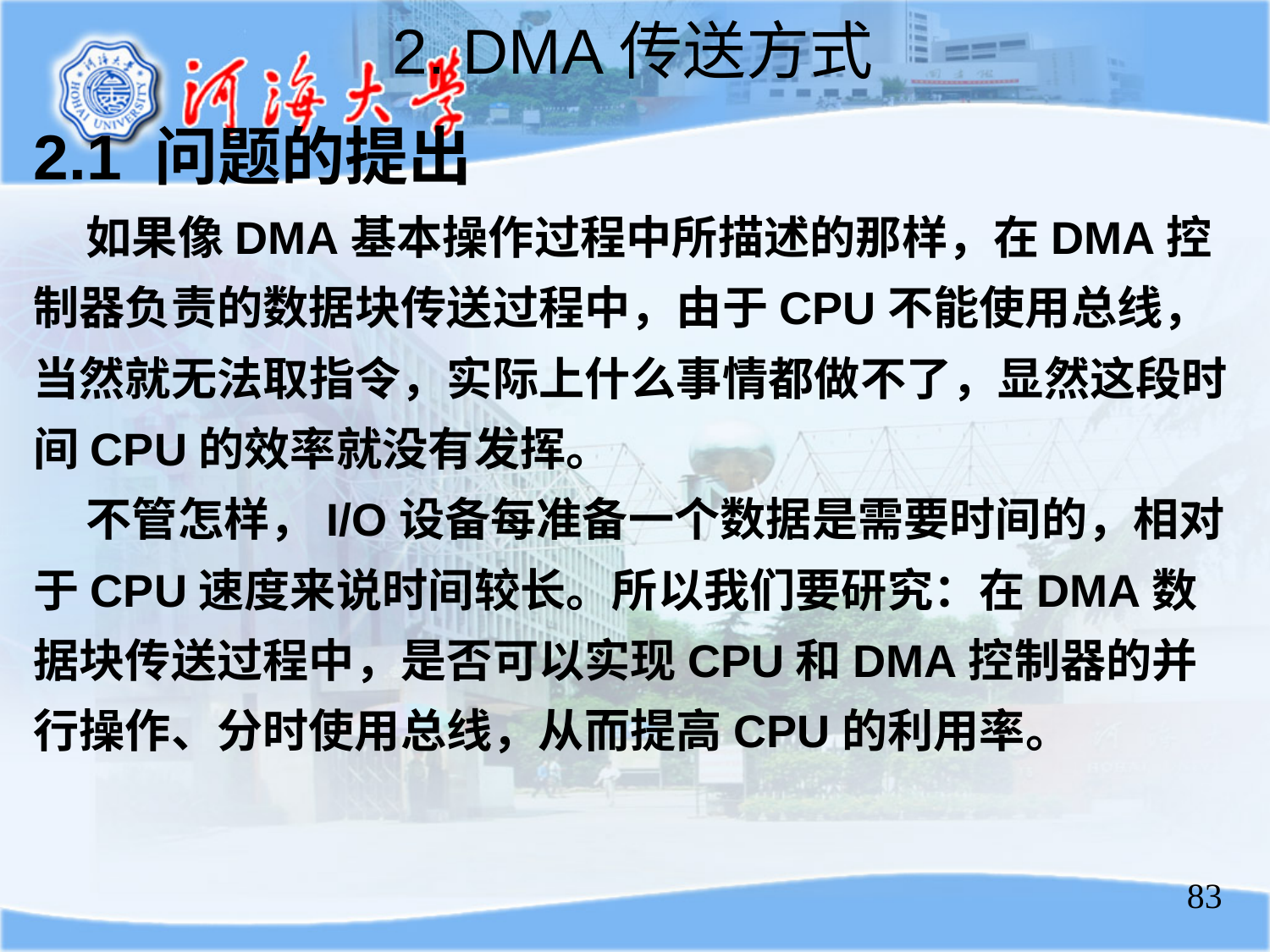

2. DMA传送方式
2.1 问题的提出
    如果像DMA基本操作过程中所描述的那样，在DMA控制器负责的数据块传送过程中，由于CPU不能使用总线，当然就无法取指令，实际上什么事情都做不了，显然这段时间CPU的效率就没有发挥。
    不管怎样，I/O设备每准备一个数据是需要时间的，相对于CPU速度来说时间较长。所以我们要研究：在DMA数据块传送过程中，是否可以实现CPU和DMA控制器的并行操作、分时使用总线，从而提高CPU的利用率。
83